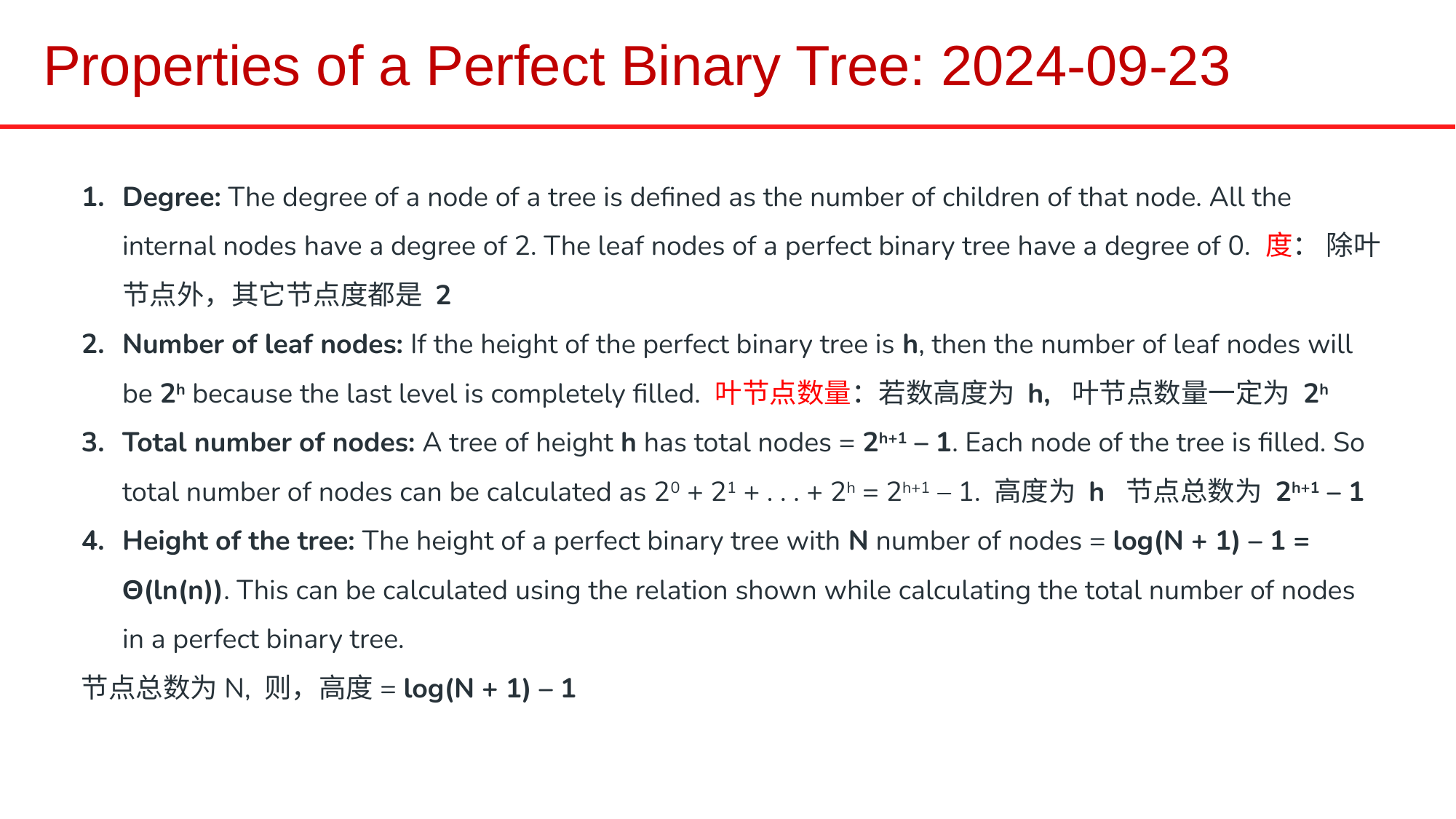

# Properties of a Perfect Binary Tree: 2024-09-23
Degree: The degree of a node of a tree is defined as the number of children of that node. All the internal nodes have a degree of 2. The leaf nodes of a perfect binary tree have a degree of 0. 度： 除叶节点外，其它节点度都是 2
Number of leaf nodes: If the height of the perfect binary tree is h, then the number of leaf nodes will be 2h because the last level is completely filled. 叶节点数量：若数高度为 h,  叶节点数量一定为 2h
Total number of nodes: A tree of height h has total nodes = 2h+1 – 1. Each node of the tree is filled. So total number of nodes can be calculated as 20 + 21 + . . . + 2h = 2h+1 – 1. 高度为 h  节点总数为 2h+1 – 1
Height of the tree: The height of a perfect binary tree with N number of nodes = log(N + 1) – 1 = Θ(ln(n)). This can be calculated using the relation shown while calculating the total number of nodes in a perfect binary tree.
节点总数为N, 则，高度= log(N + 1) – 1